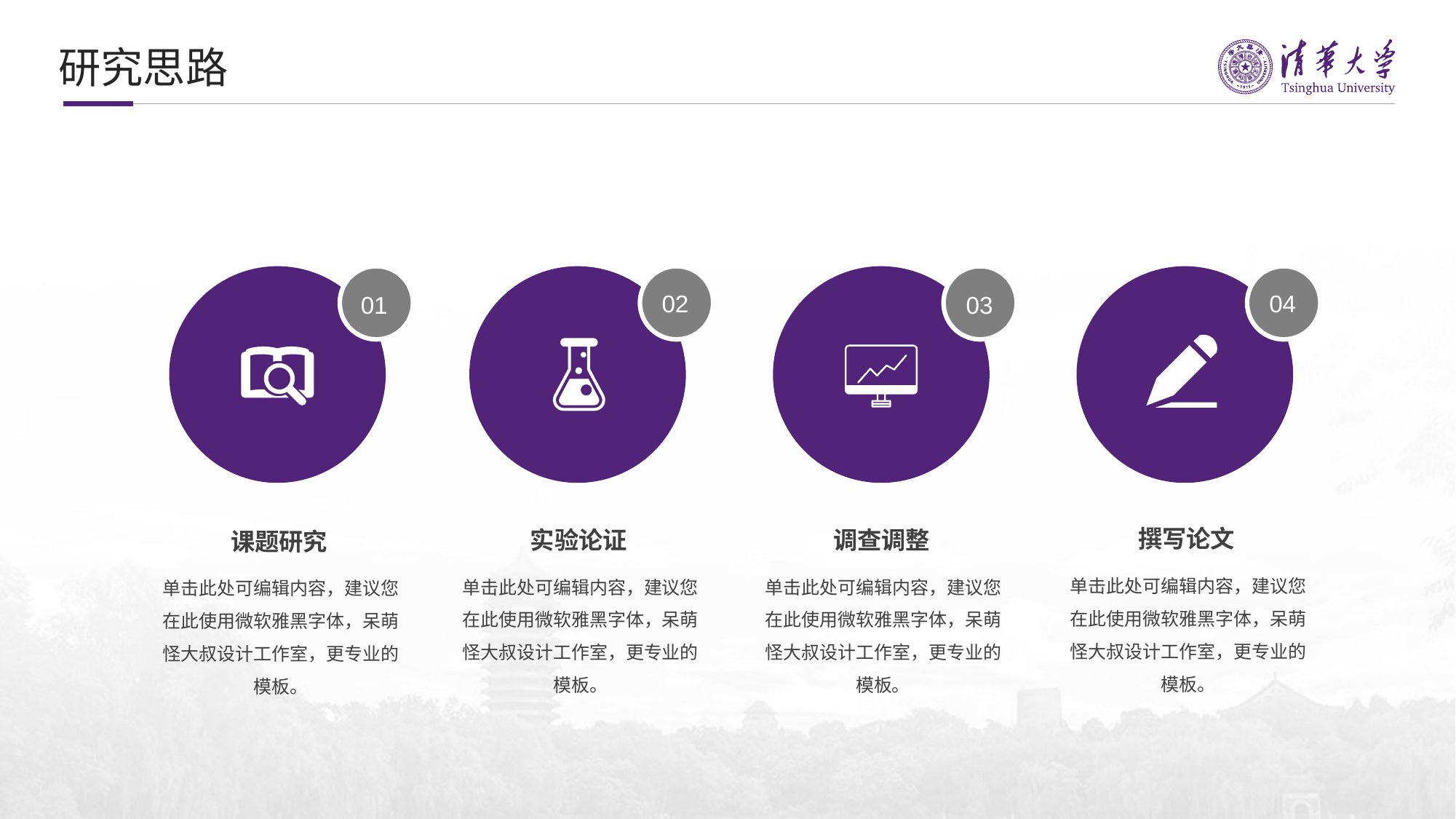

研究思路

02
04
01
03

撰写论文
实验论证
调查调整
课题研究
单击此处可编辑内容，建议您在此使用微软雅黑字体，呆萌怪大叔设计工作室，更专业的模板。
单击此处可编辑内容，建议您在此使用微软雅黑字体，呆萌怪大叔设计工作室，更专业的模板。
单击此处可编辑内容，建议您在此使用微软雅黑字体，呆萌怪大叔设计工作室，更专业的模板。
单击此处可编辑内容，建议您在此使用微软雅黑字体，呆萌怪大叔设计工作室，更专业的模板。